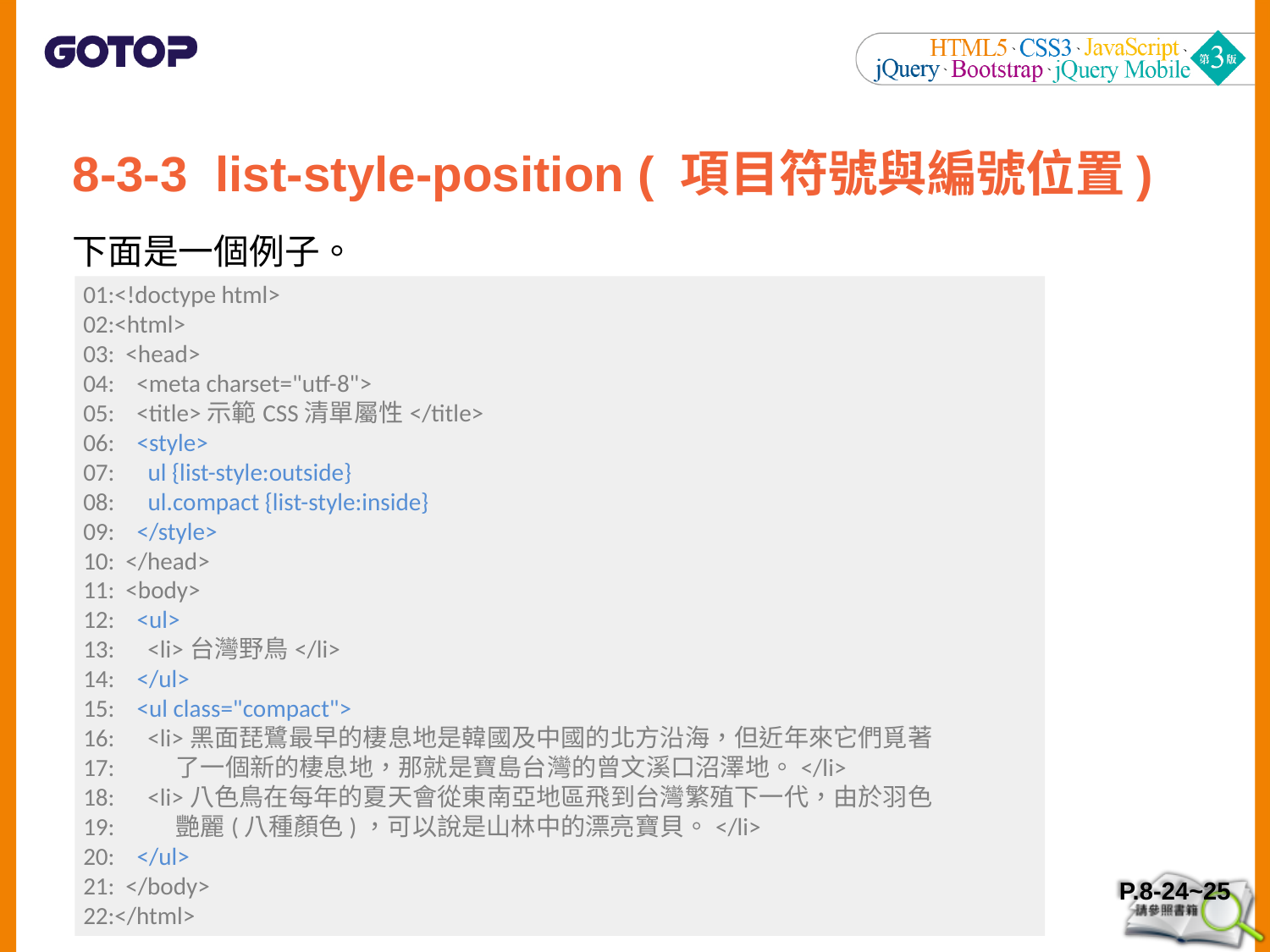

8-3-3  list-style-position ( 項目符號與編號位置)
下面是一個例子。
01:<!doctype html>
02:<html>
03:  <head>
04:    <meta charset="utf-8">
05:    <title>示範CSS清單屬性</title>
06:    <style>
07:      ul {list-style:outside}
08:      ul.compact {list-style:inside}
09:    </style>
10:  </head>
11:  <body>
12:    <ul>
13:      <li>台灣野鳥</li>
14:    </ul>
15:    <ul class="compact">
16:      <li>黑面琵鷺最早的棲息地是韓國及中國的北方沿海，但近年來它們覓著
17:          了一個新的棲息地，那就是寶島台灣的曾文溪口沼澤地。</li>
18:      <li>八色鳥在每年的夏天會從東南亞地區飛到台灣繁殖下一代，由於羽色
19:          艷麗(八種顏色)，可以說是山林中的漂亮寶貝。</li>
20:    </ul>
21:  </body>
22:</html>
P.8-24~25